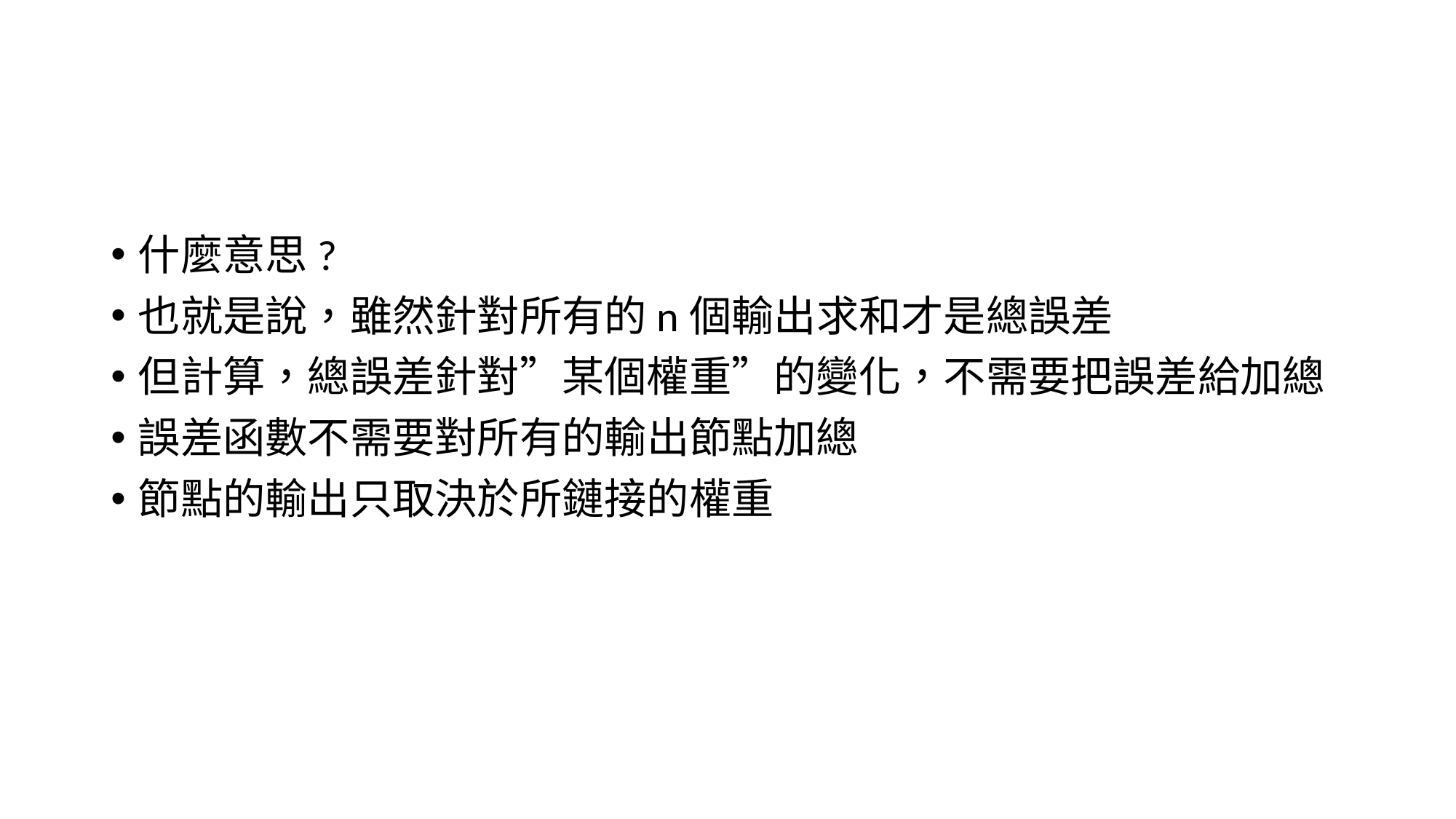

什麼意思?
也就是說，雖然針對所有的n個輸出求和才是總誤差
但計算，總誤差針對”某個權重”的變化，不需要把誤差給加總
誤差函數不需要對所有的輸出節點加總
節點的輸出只取決於所鏈接的權重